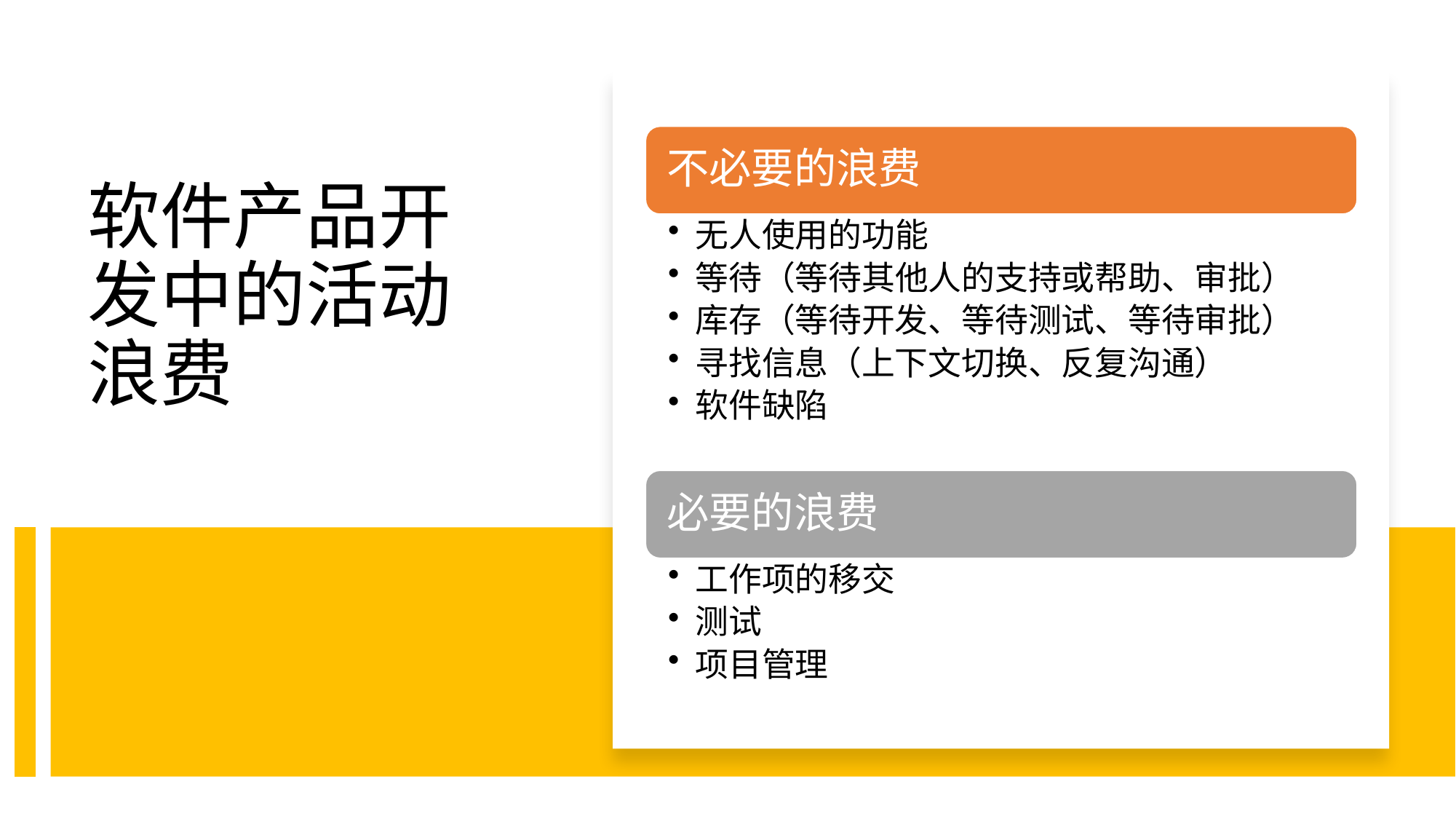

不必要的浪费
无人使用的功能
等待（等待其他人的支持或帮助、审批）
库存（等待开发、等待测试、等待审批）
寻找信息（上下文切换、反复沟通）
软件缺陷
必要的浪费
工作项的移交
测试
项目管理
# 软件产品开发中的活动浪费